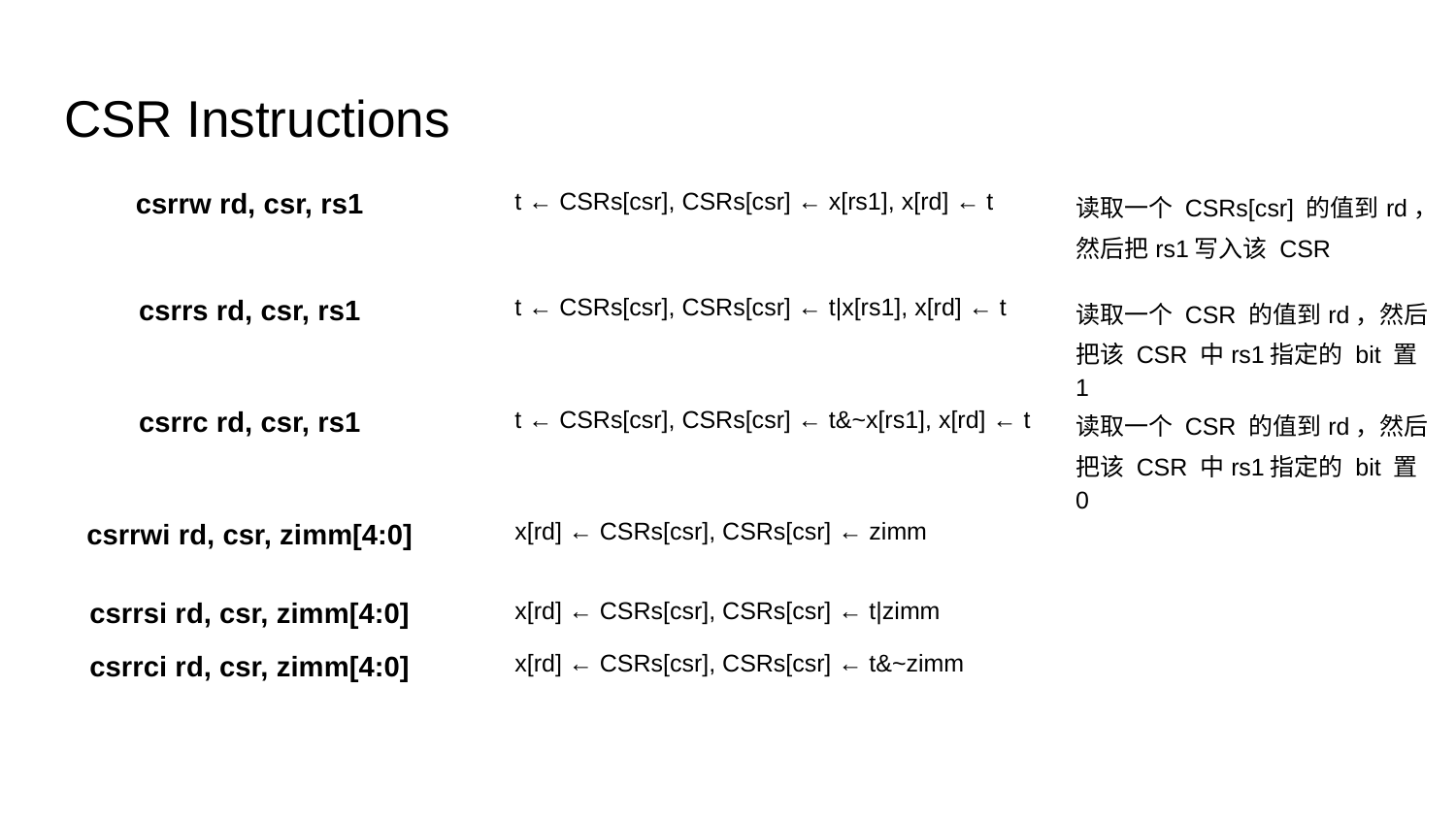

CSR Instructions
| csrrw rd, csr, rs1 | t ← CSRs[csr], CSRs[csr] ← x[rs1], x[rd] ← t | 读取一个 CSRs[csr] 的值到rd，然后把rs1写入该 CSR |
| --- | --- | --- |
| csrrs rd, csr, rs1 | t ← CSRs[csr], CSRs[csr] ← t|x[rs1], x[rd] ← t | 读取一个 CSR 的值到rd，然后把该 CSR 中rs1指定的 bit 置 1 |
| csrrc rd, csr, rs1 | t ← CSRs[csr], CSRs[csr] ← t&~x[rs1], x[rd] ← t | 读取一个 CSR 的值到rd，然后把该 CSR 中rs1指定的 bit 置 0 |
| csrrwi rd, csr, zimm[4:0] | x[rd] ← CSRs[csr], CSRs[csr] ← zimm |  |
| csrrsi rd, csr, zimm[4:0] | x[rd] ← CSRs[csr], CSRs[csr] ← t|zimm |  |
| csrrci rd, csr, zimm[4:0] | x[rd] ← CSRs[csr], CSRs[csr] ← t&~zimm |  |